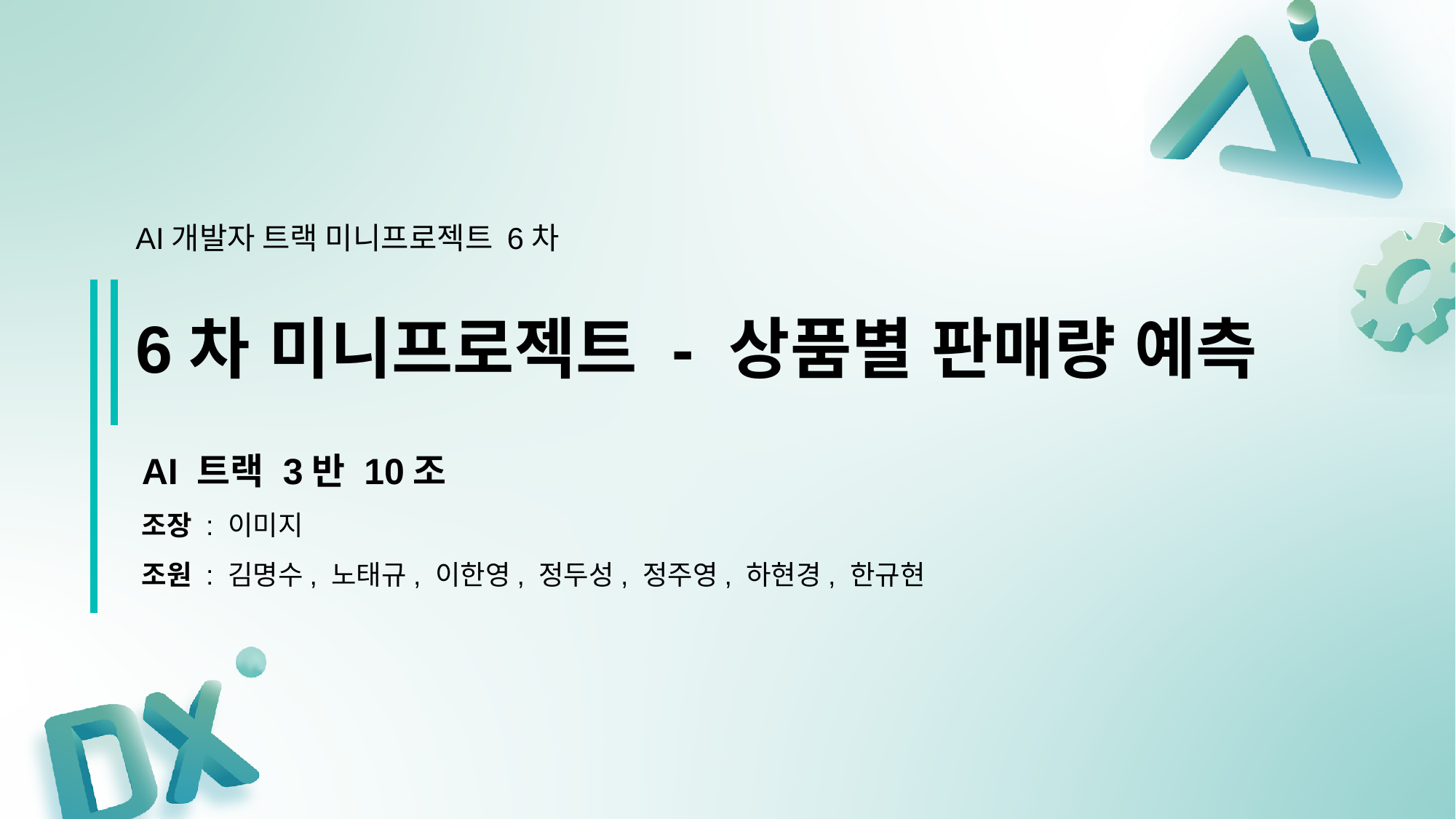

AI개발자 트랙 미니프로젝트 6차

6차 미니프로젝트 - 상품별 판매량 예측

AI 트랙 3반 10조
조장 : 이미지
조원 : 김명수, 노태규, 이한영, 정두성, 정주영, 하현경, 한규현